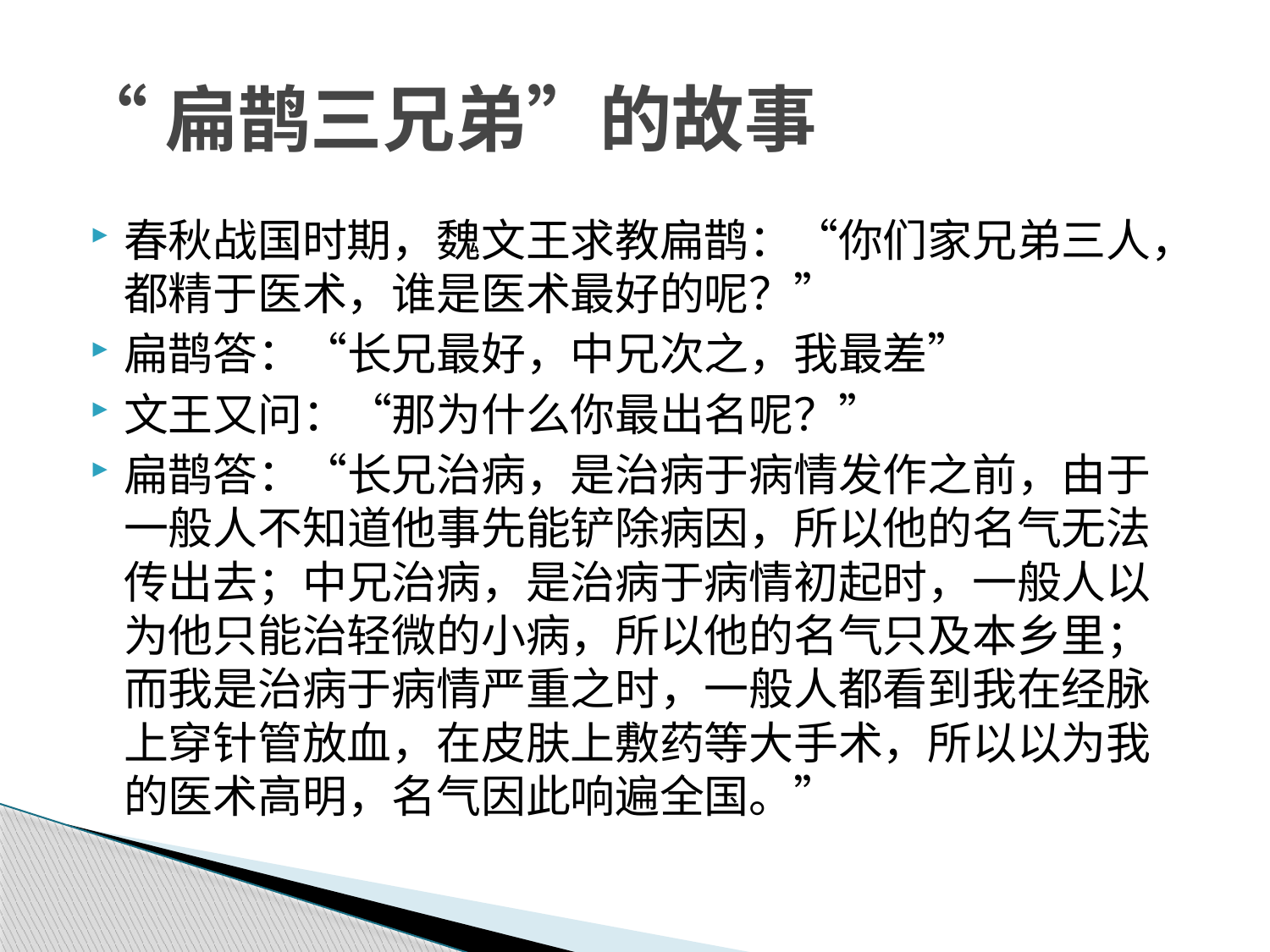

# “扁鹊三兄弟”的故事
春秋战国时期，魏文王求教扁鹊：“你们家兄弟三人，都精于医术，谁是医术最好的呢？”
扁鹊答：“长兄最好，中兄次之，我最差”
文王又问：“那为什么你最出名呢？”
扁鹊答：“长兄治病，是治病于病情发作之前，由于一般人不知道他事先能铲除病因，所以他的名气无法传出去；中兄治病，是治病于病情初起时，一般人以为他只能治轻微的小病，所以他的名气只及本乡里；而我是治病于病情严重之时，一般人都看到我在经脉上穿针管放血，在皮肤上敷药等大手术，所以以为我的医术高明，名气因此响遍全国。”